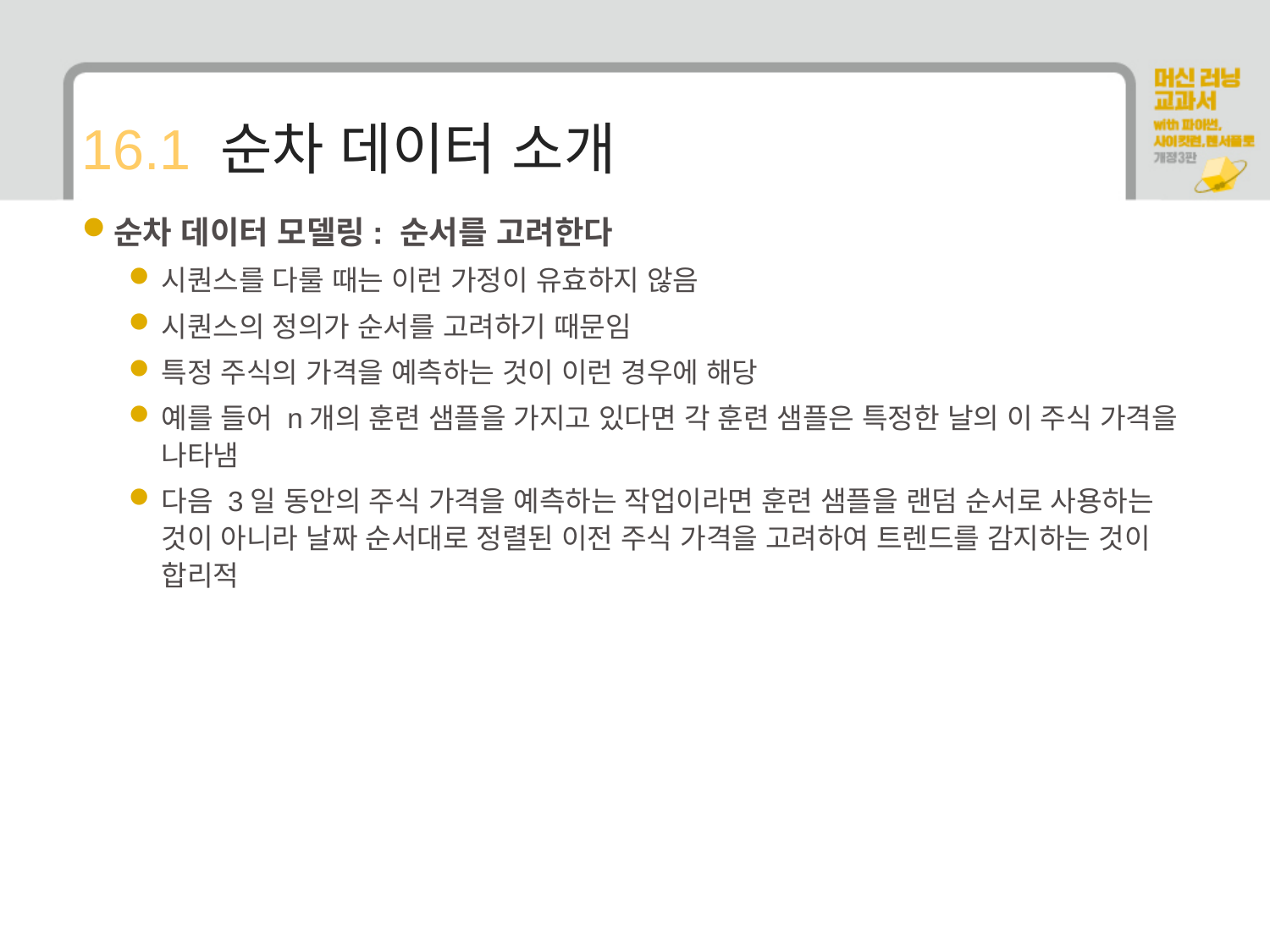

# 16.1 순차 데이터 소개
순차 데이터 모델링: 순서를 고려한다
시퀀스를 다룰 때는 이런 가정이 유효하지 않음
시퀀스의 정의가 순서를 고려하기 때문임
특정 주식의 가격을 예측하는 것이 이런 경우에 해당
예를 들어 n개의 훈련 샘플을 가지고 있다면 각 훈련 샘플은 특정한 날의 이 주식 가격을 나타냄
다음 3일 동안의 주식 가격을 예측하는 작업이라면 훈련 샘플을 랜덤 순서로 사용하는 것이 아니라 날짜 순서대로 정렬된 이전 주식 가격을 고려하여 트렌드를 감지하는 것이 합리적